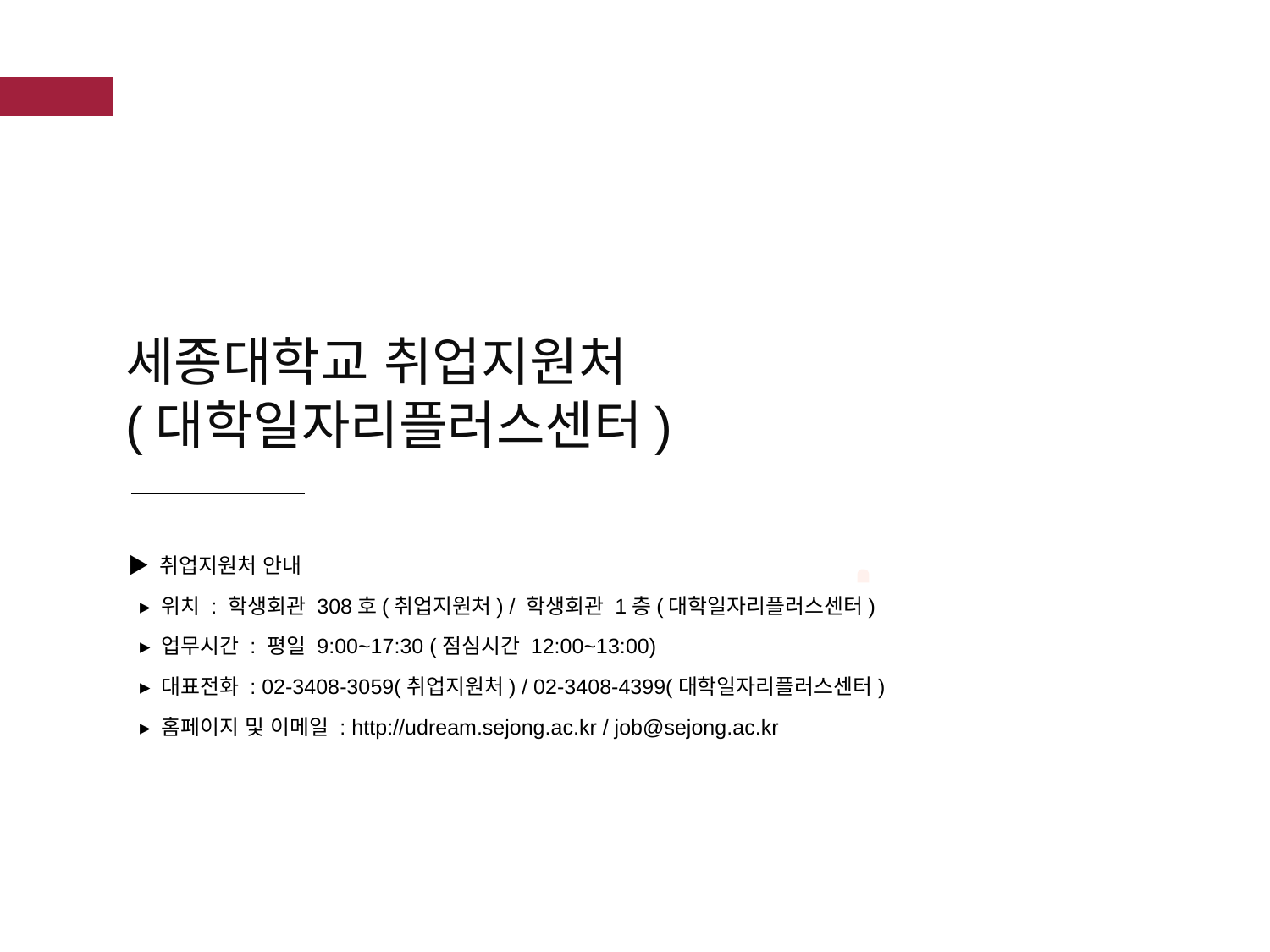

세종대학교 취업지원처
(대학일자리플러스센터)
▶ 취업지원처 안내
  ▸ 위치 : 학생회관 308호(취업지원처) / 학생회관 1층(대학일자리플러스센터)
  ▸ 업무시간 : 평일 9:00~17:30 (점심시간 12:00~13:00)
  ▸ 대표전화 : 02-3408-3059(취업지원처) / 02-3408-4399(대학일자리플러스센터)
  ▸ 홈페이지 및 이메일 : http://udream.sejong.ac.kr / job@sejong.ac.kr